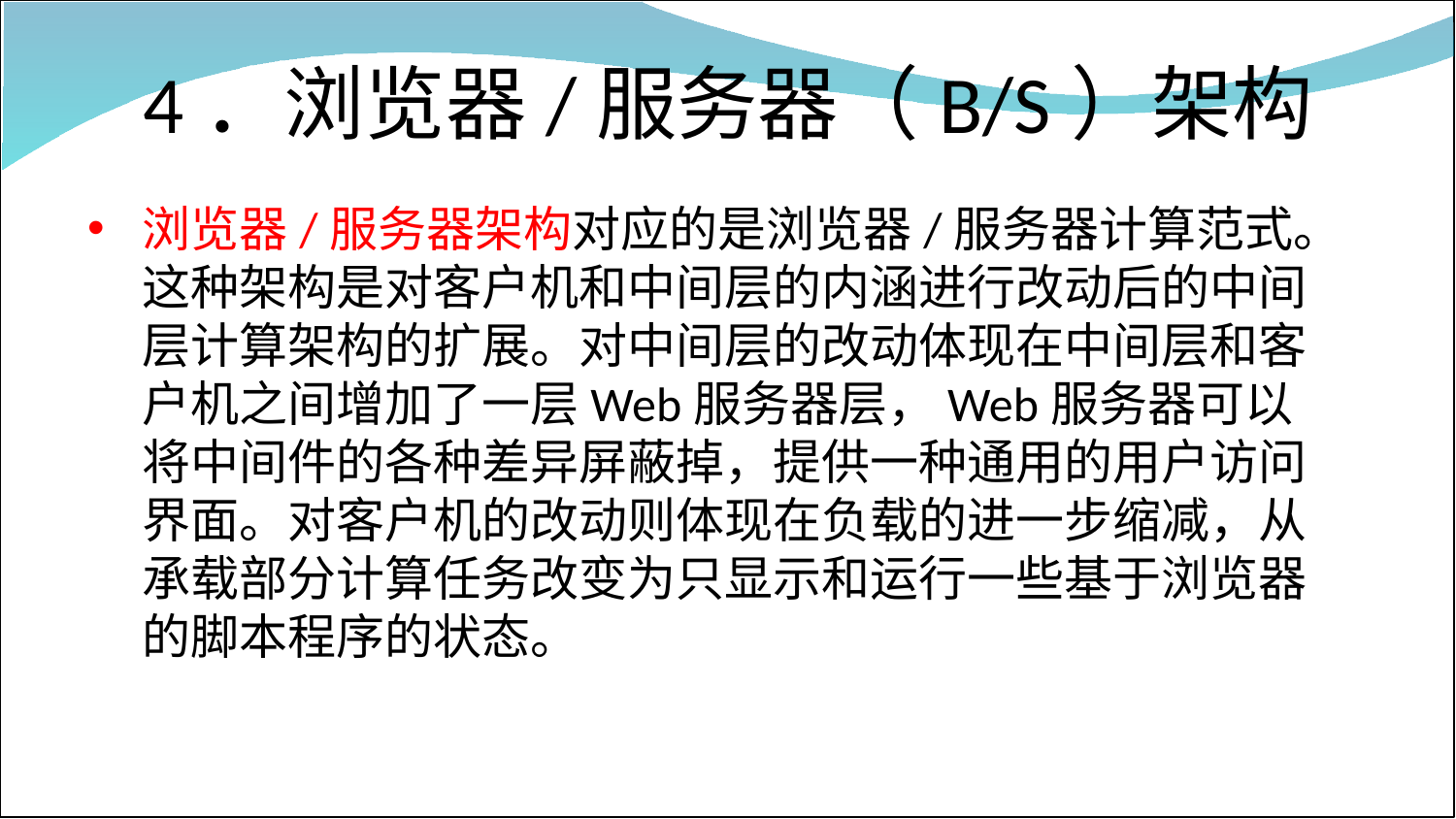

# 4．浏览器/服务器（B/S）架构
浏览器/服务器架构对应的是浏览器/服务器计算范式。这种架构是对客户机和中间层的内涵进行改动后的中间层计算架构的扩展。对中间层的改动体现在中间层和客户机之间增加了一层Web服务器层，Web服务器可以将中间件的各种差异屏蔽掉，提供一种通用的用户访问界面。对客户机的改动则体现在负载的进一步缩减，从承载部分计算任务改变为只显示和运行一些基于浏览器的脚本程序的状态。